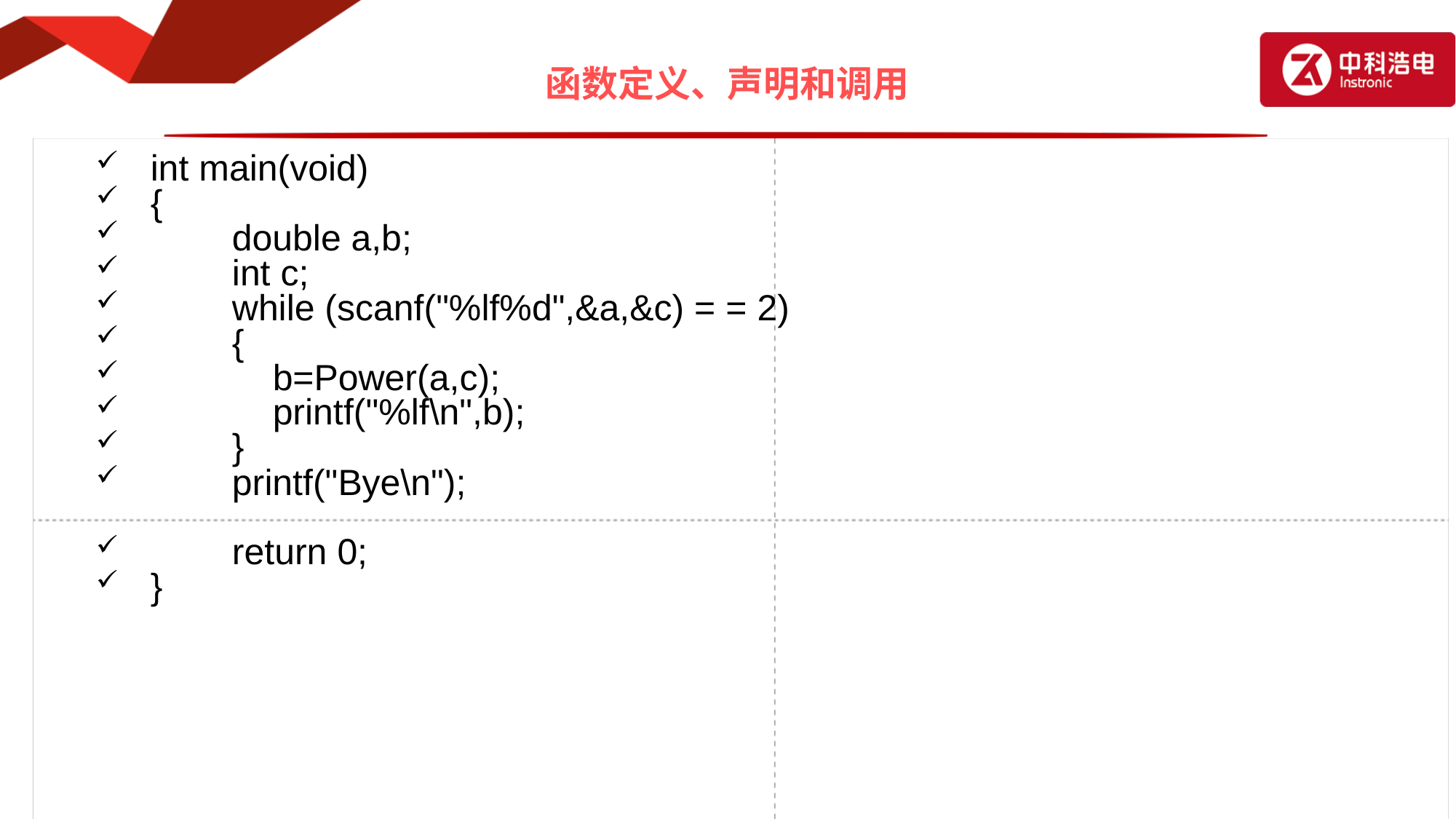

# 函数定义、声明和调用
int main(void)
{
        double a,b;
        int c;
        while (scanf("%lf%d",&a,&c) = = 2)
        {
            b=Power(a,c);
            printf("%lf\n",b);
        }
        printf("Bye\n");

        return 0;
}